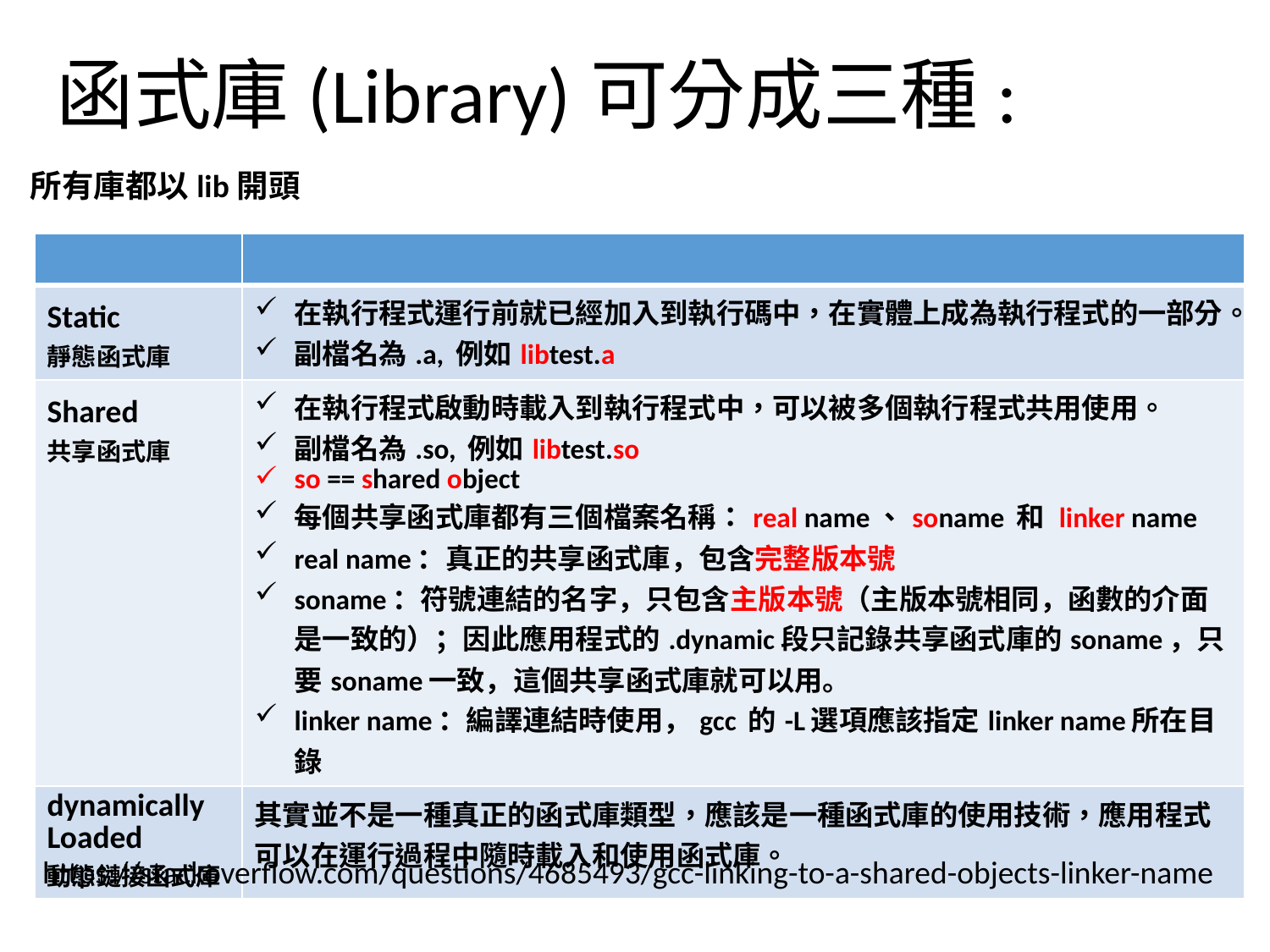

# 函式庫(Library)可分成三種:
所有庫都以lib開頭
|  |  |
| --- | --- |
| Static　 靜態函式庫 | 在執行程式運行前就已經加入到執行碼中，在實體上成為執行程式的一部分。 副檔名為.a, 例如libtest.a |
| Shared　 共享函式庫 | 在執行程式啟動時載入到執行程式中，可以被多個執行程式共用使用。 副檔名為.so, 例如libtest.so so == shared object 每個共享函式庫都有三個檔案名稱：real name、soname 和 linker name real name：真正的共享函式庫，包含完整版本號 soname：符號連結的名字，只包含主版本號（主版本號相同，函數的介面是一致的）；因此應用程式的.dynamic段只記錄共享函式庫的soname，只要soname一致，這個共享函式庫就可以用。 linker name：編譯連結時使用，gcc 的-L選項應該指定linker name所在目錄 |
| dynamically Loaded 動態鏈接函式庫 | 其實並不是一種真正的函式庫類型，應該是一種函式庫的使用技術，應用程式可以在運行過程中隨時載入和使用函式庫。 |
https://stackoverflow.com/questions/4685493/gcc-linking-to-a-shared-objects-linker-name